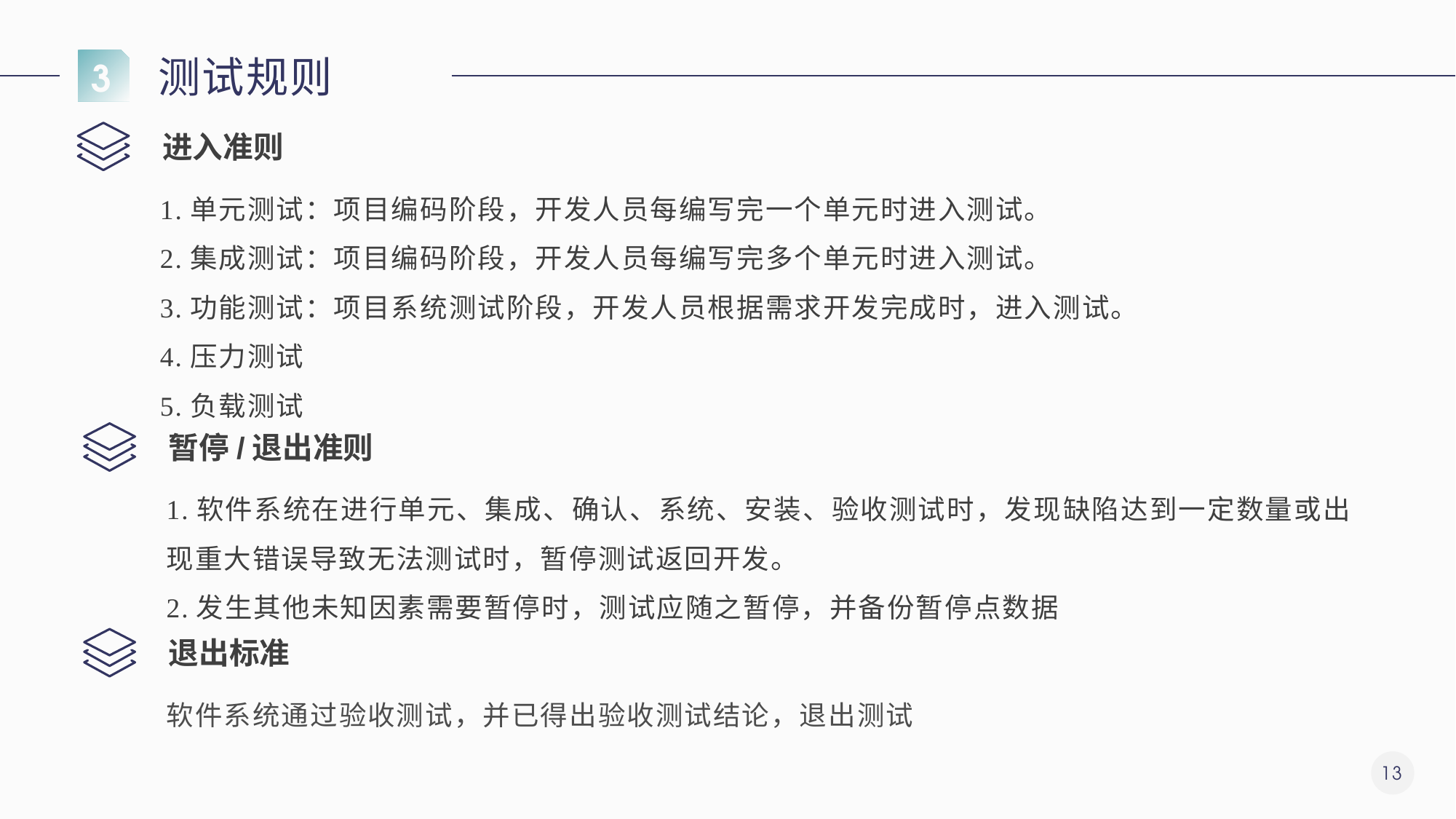

测试规则
3
进入准则

1.单元测试：项目编码阶段，开发人员每编写完一个单元时进入测试。
2.集成测试：项目编码阶段，开发人员每编写完多个单元时进入测试。
3.功能测试：项目系统测试阶段，开发人员根据需求开发完成时，进入测试。
4.压力测试
5.负载测试
暂停/退出准则

1.软件系统在进行单元、集成、确认、系统、安装、验收测试时，发现缺陷达到一定数量或出现重大错误导致无法测试时，暂停测试返回开发。
2.发生其他未知因素需要暂停时，测试应随之暂停，并备份暂停点数据
退出标准

软件系统通过验收测试，并已得出验收测试结论，退出测试